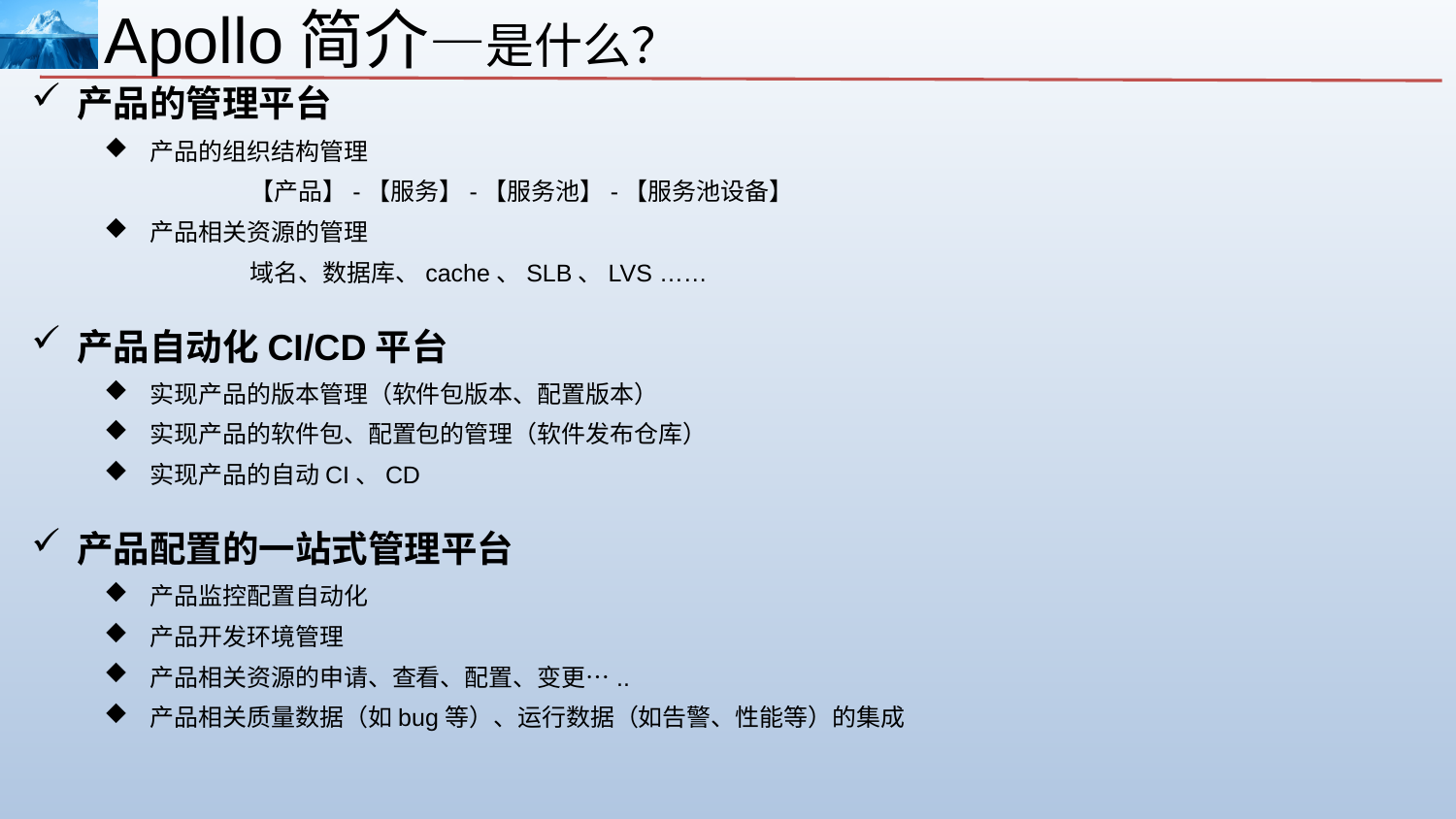

Apollo简介—是什么？
产品的管理平台
产品的组织结构管理
	【产品】-【服务】-【服务池】-【服务池设备】
产品相关资源的管理
	域名、数据库、cache、SLB、LVS ……

产品自动化CI/CD平台
实现产品的版本管理（软件包版本、配置版本）
实现产品的软件包、配置包的管理（软件发布仓库）
实现产品的自动CI、CD

产品配置的一站式管理平台
产品监控配置自动化
产品开发环境管理
产品相关资源的申请、查看、配置、变更…..
产品相关质量数据（如bug等）、运行数据（如告警、性能等）的集成